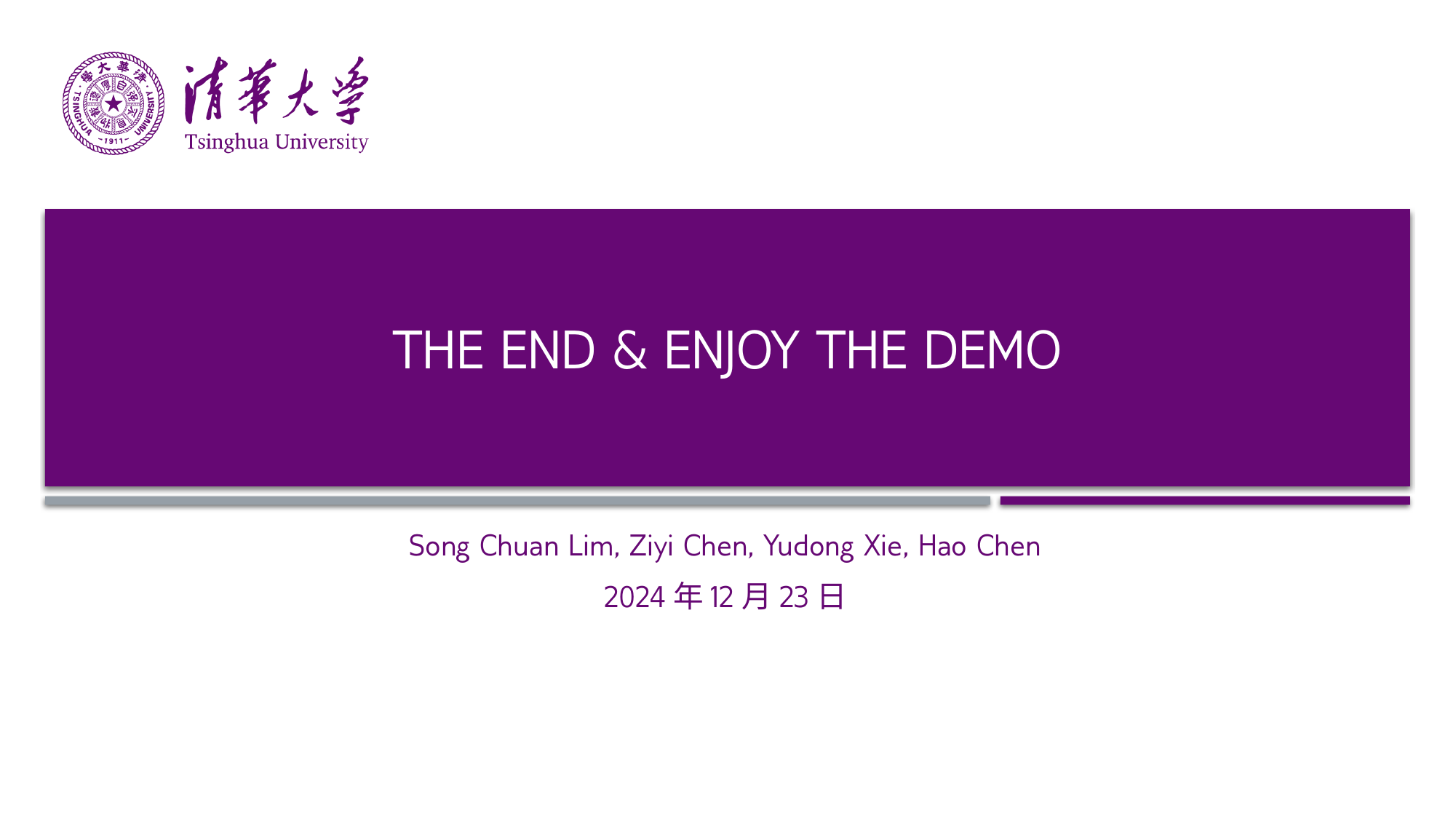

# THE END & ENJOY THE DEMO
Song Chuan Lim, Ziyi Chen, Yudong Xie, Hao Chen
2024年12月23日